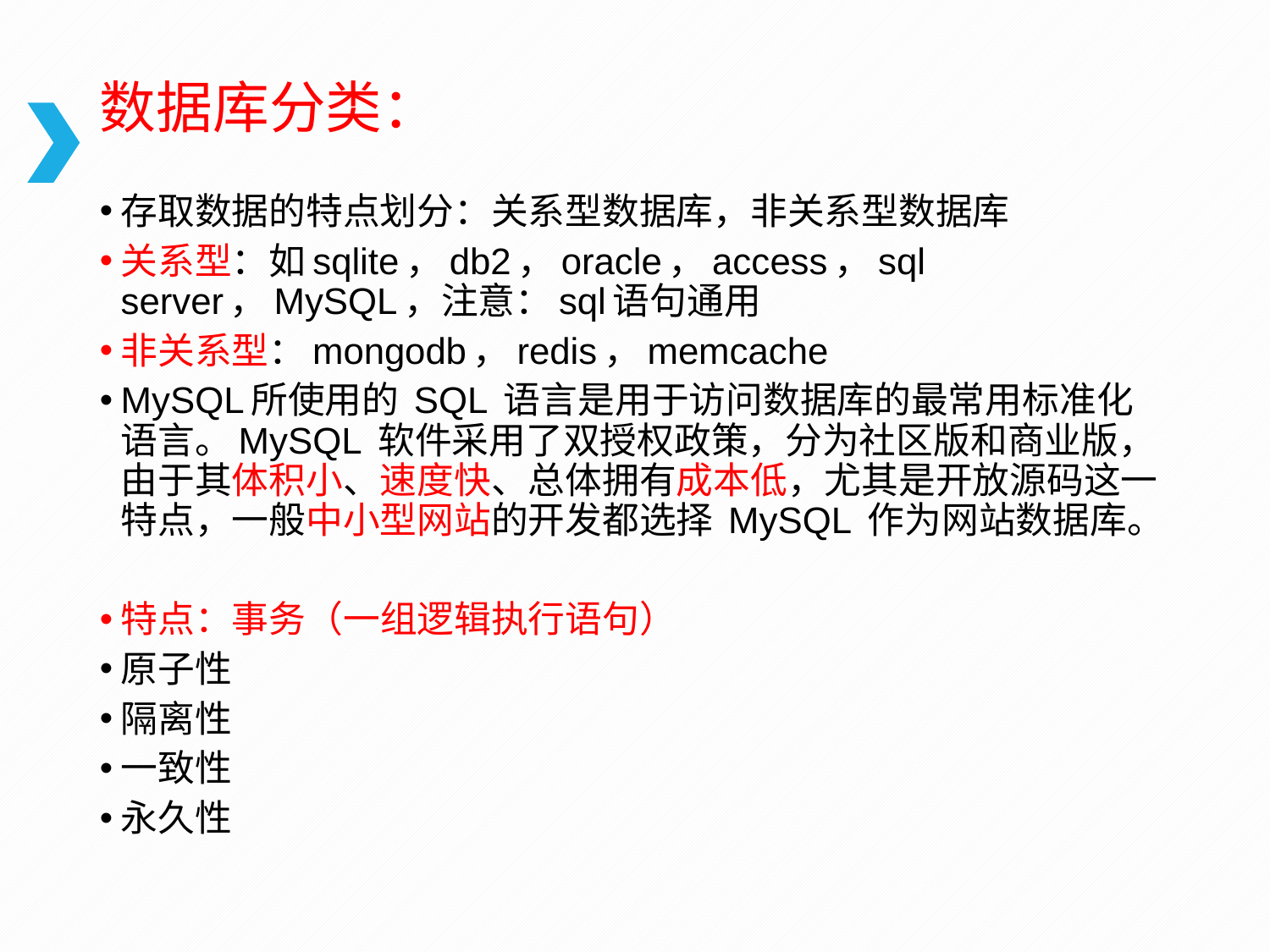

# 数据库分类：

存取数据的特点划分：关系型数据库，非关系型数据库
关系型：如sqlite，db2，oracle，access，sql server，MySQL，注意：sql语句通用
非关系型：mongodb，redis，memcache
MySQL所使用的 SQL 语言是用于访问数据库的最常用标准化语言。MySQL 软件采用了双授权政策，分为社区版和商业版，由于其体积小、速度快、总体拥有成本低，尤其是开放源码这一特点，一般中小型网站的开发都选择 MySQL 作为网站数据库。

特点：事务（一组逻辑执行语句）
原子性
隔离性
一致性
永久性